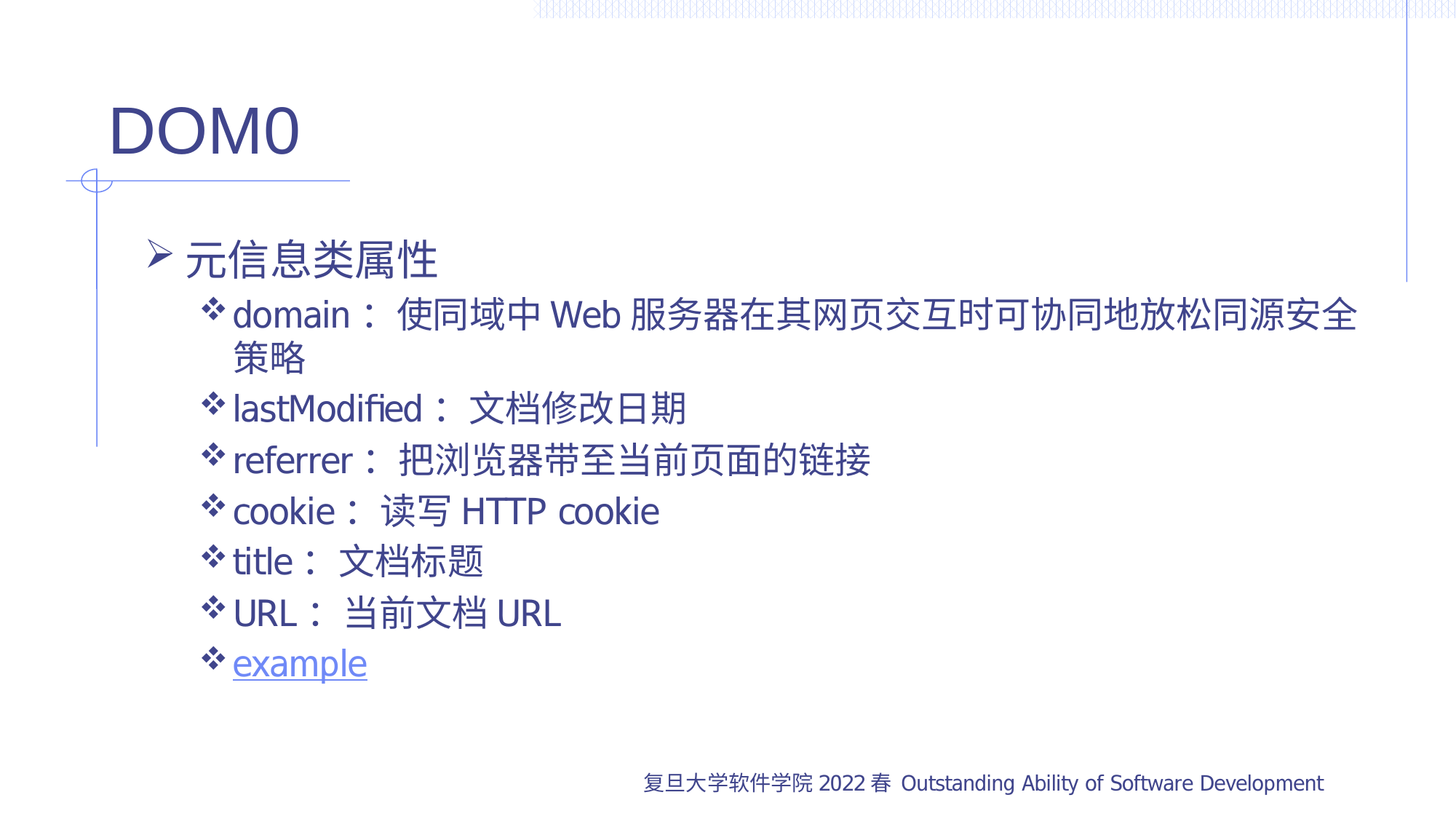

# DOM0
元信息类属性
domain：使同域中Web服务器在其网页交互时可协同地放松同源安全策略
lastModified：文档修改日期
referrer：把浏览器带至当前页面的链接
cookie：读写HTTP cookie
title：文档标题
URL：当前文档URL
example